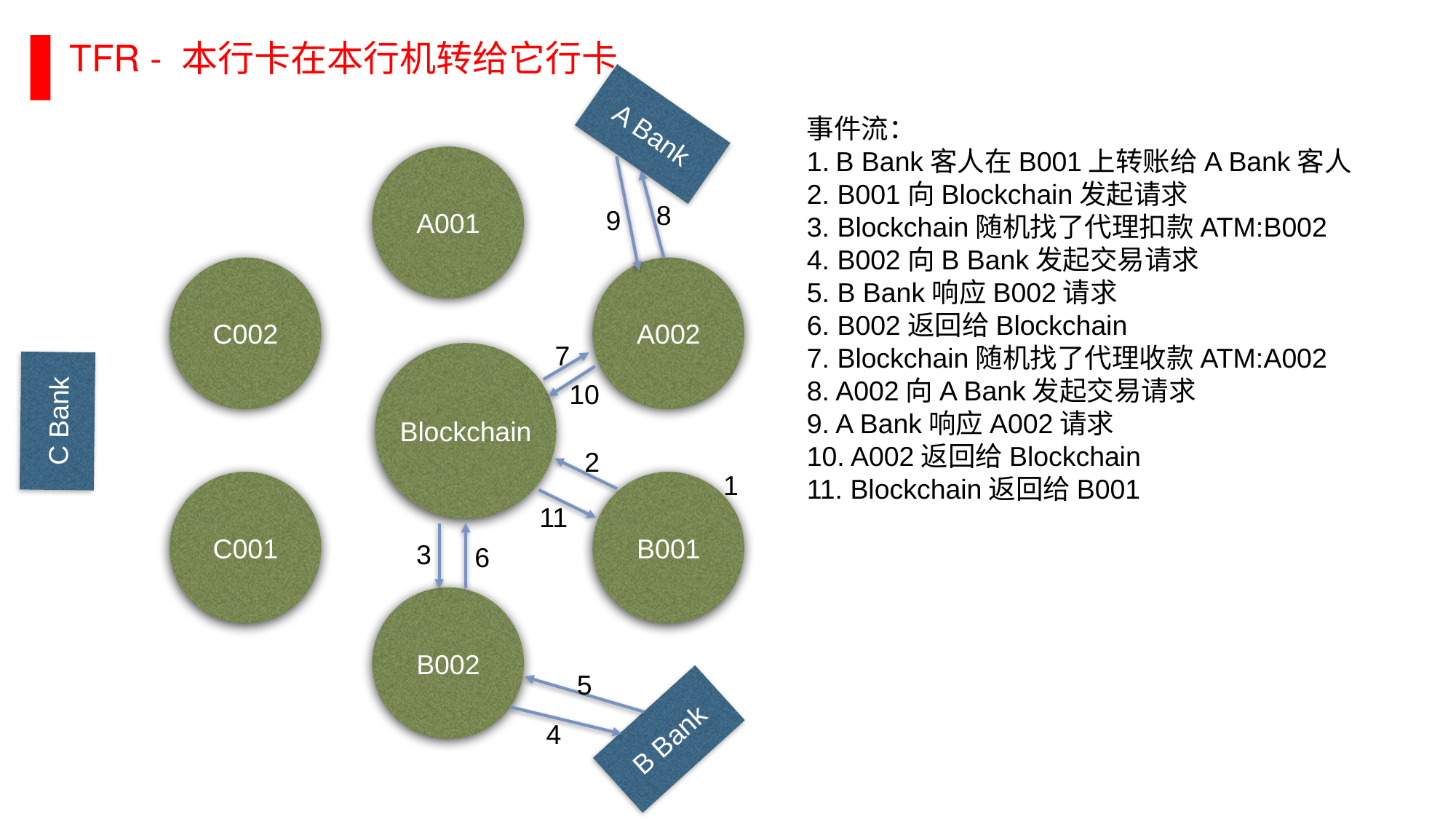

TFR - 本行卡在本行机转给它行卡
A Bank
事件流：
B Bank客人在B001上转账给A Bank客人
2. B001向Blockchain发起请求
3. Blockchain随机找了代理扣款ATM:B002
4. B002向B Bank发起交易请求
5. B Bank响应B002请求
6. B002返回给Blockchain
7. Blockchain随机找了代理收款ATM:A002
8. A002向A Bank发起交易请求
9. A Bank响应A002请求
10. A002返回给Blockchain
11. Blockchain返回给B001
A001

8
9
C002
A002
7
Blockchain

10
C Bank
2

1
C001
B001

11

3
6
B002
5

B Bank

4
11
RESTRICTED